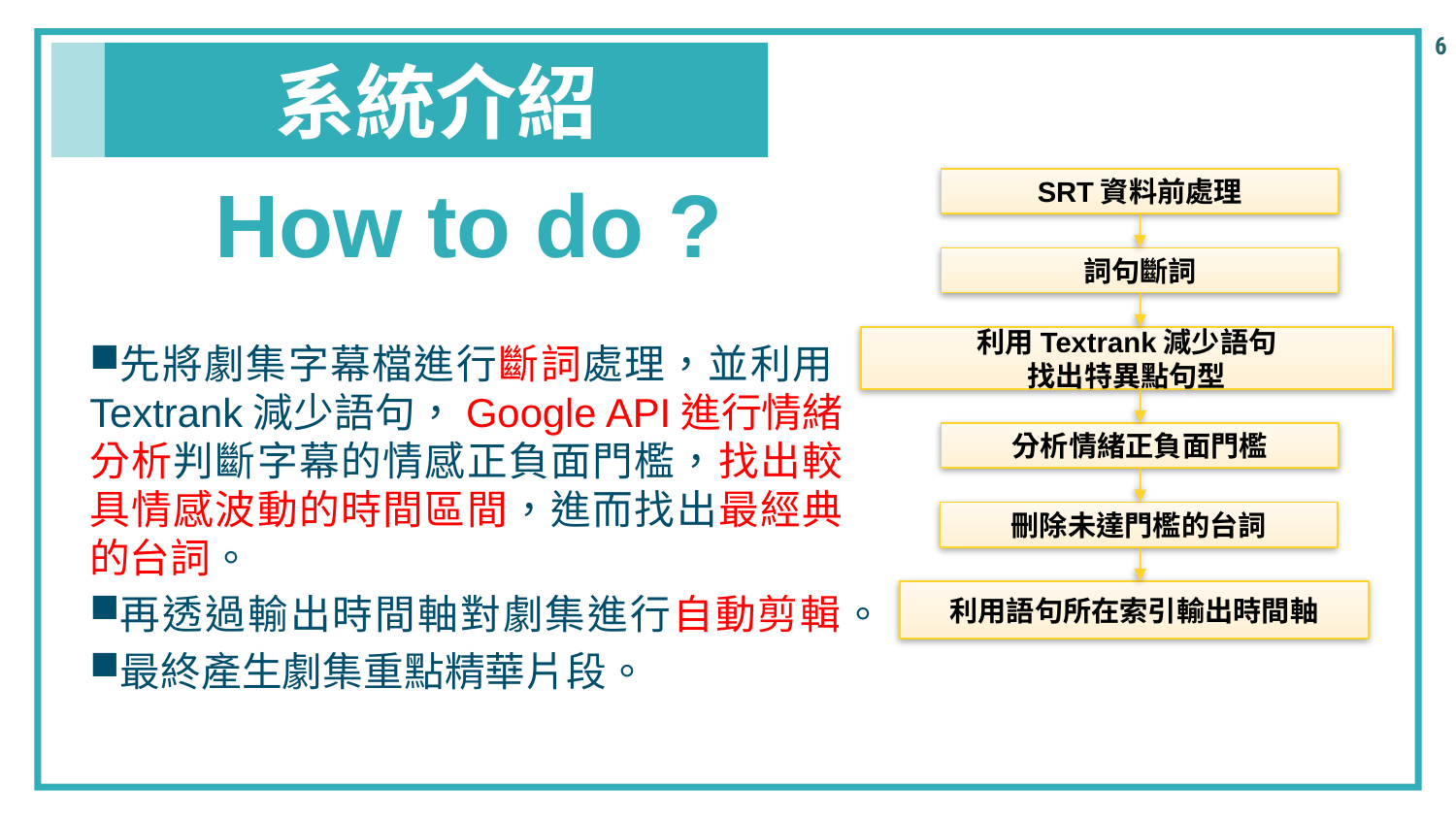

系統介紹
How to do ?
SRT資料前處理
詞句斷詞
先將劇集字幕檔進行斷詞處理，並利用Textrank減少語句，Google API進行情緒分析判斷字幕的情感正負面門檻，找出較具情感波動的時間區間，進而找出最經典的台詞。
再透過輸出時間軸對劇集進行自動剪輯。
最終產生劇集重點精華片段。
利用Textrank減少語句
找出特異點句型
分析情緒正負面門檻
刪除未達門檻的台詞
利用語句所在索引輸出時間軸